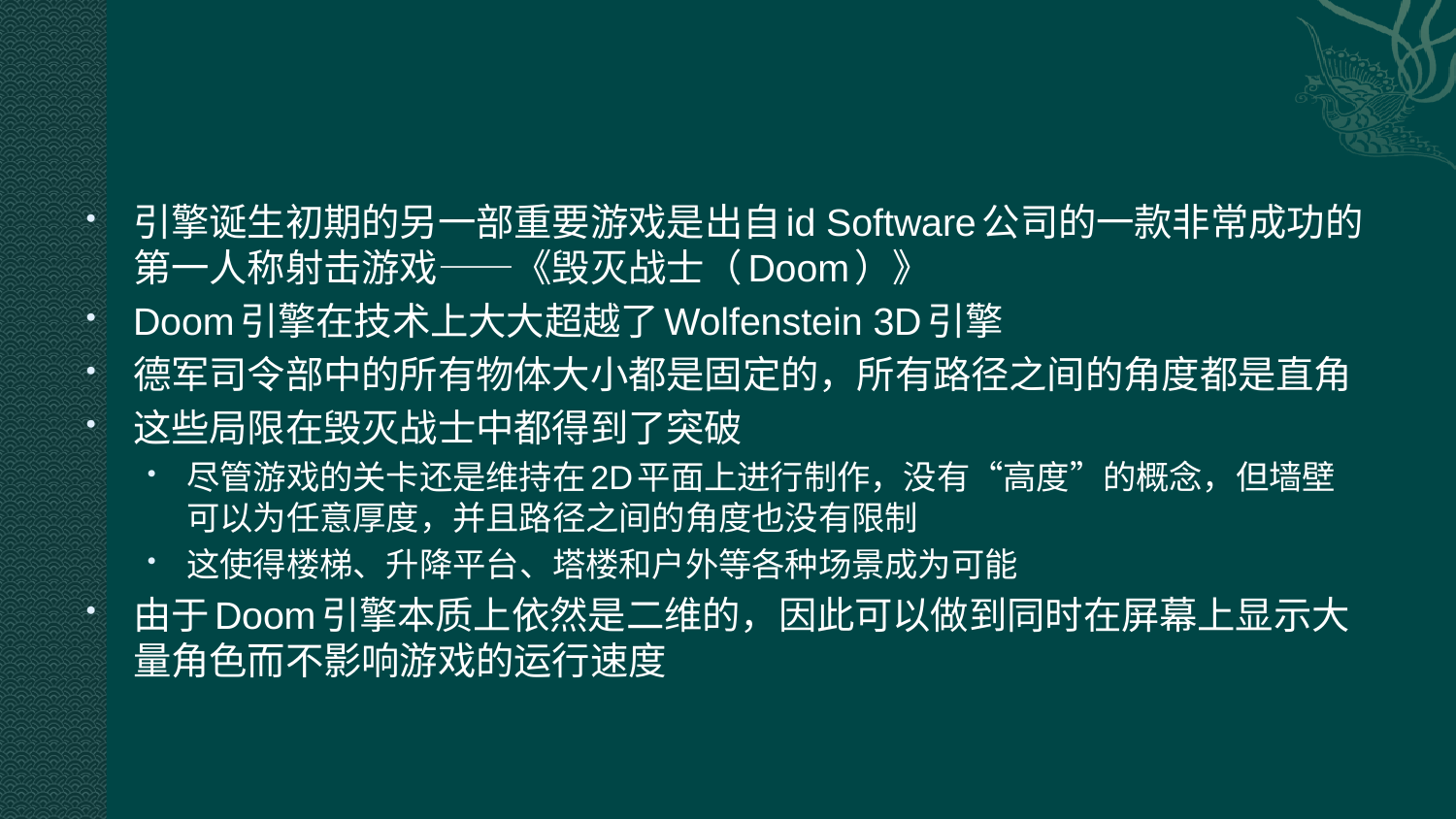

#
引擎诞生初期的另一部重要游戏是出自id Software公司的一款非常成功的第一人称射击游戏——《毁灭战士（Doom）》
Doom引擎在技术上大大超越了Wolfenstein 3D引擎
德军司令部中的所有物体大小都是固定的，所有路径之间的角度都是直角
这些局限在毁灭战士中都得到了突破
尽管游戏的关卡还是维持在2D平面上进行制作，没有“高度”的概念，但墙壁可以为任意厚度，并且路径之间的角度也没有限制
这使得楼梯、升降平台、塔楼和户外等各种场景成为可能
由于Doom引擎本质上依然是二维的，因此可以做到同时在屏幕上显示大量角色而不影响游戏的运行速度